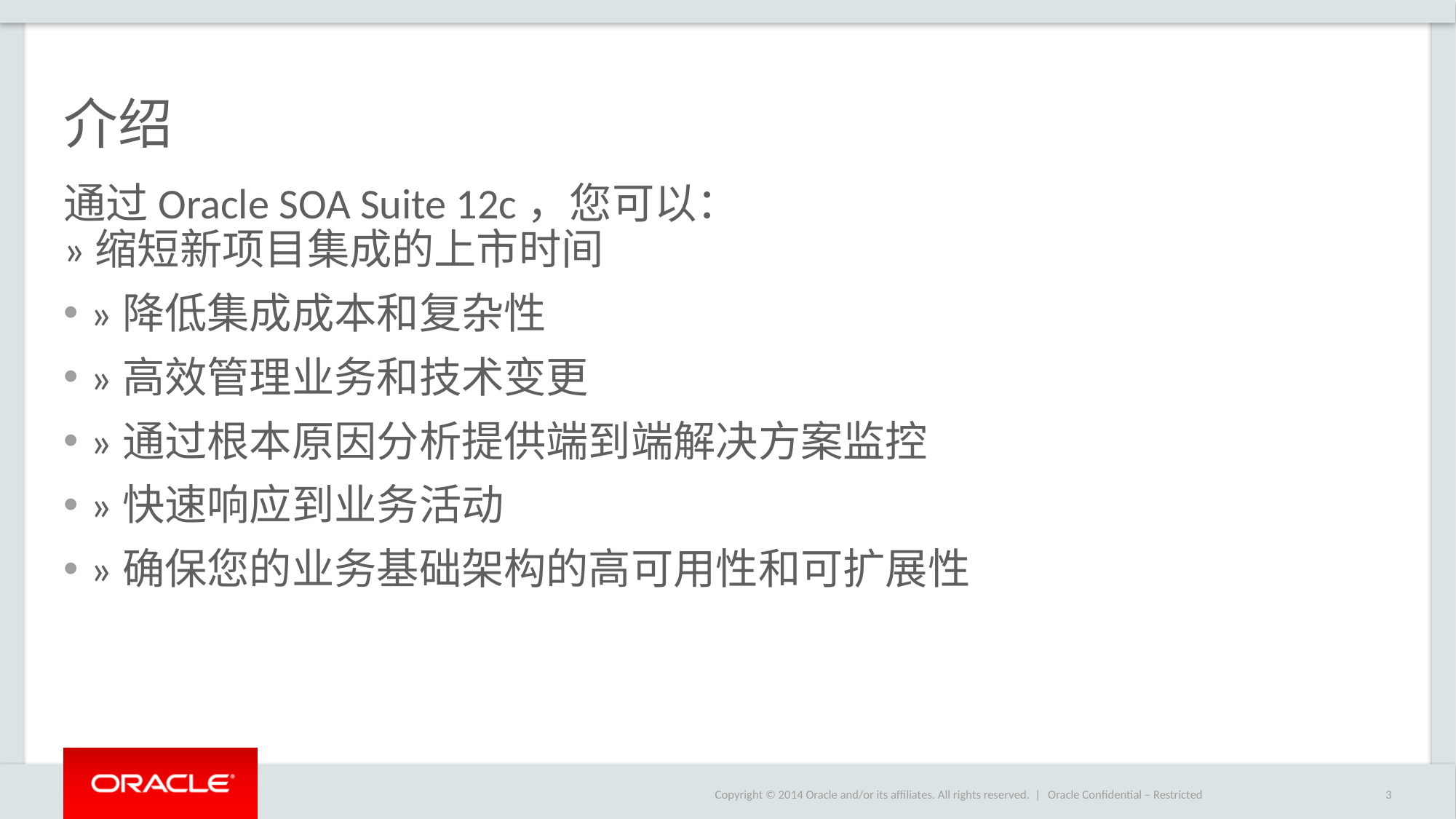

# 介绍
通过Oracle SOA Suite 12c，您可以：
»缩短新项目集成的上市时间
»降低集成成本和复杂性
»高效管理业务和技术变更
»通过根本原因分析提供端到端解决方案监控
»快速响应到业务活动
»确保您的业务基础架构的高可用性和可扩展性
Oracle Confidential – Restricted
3